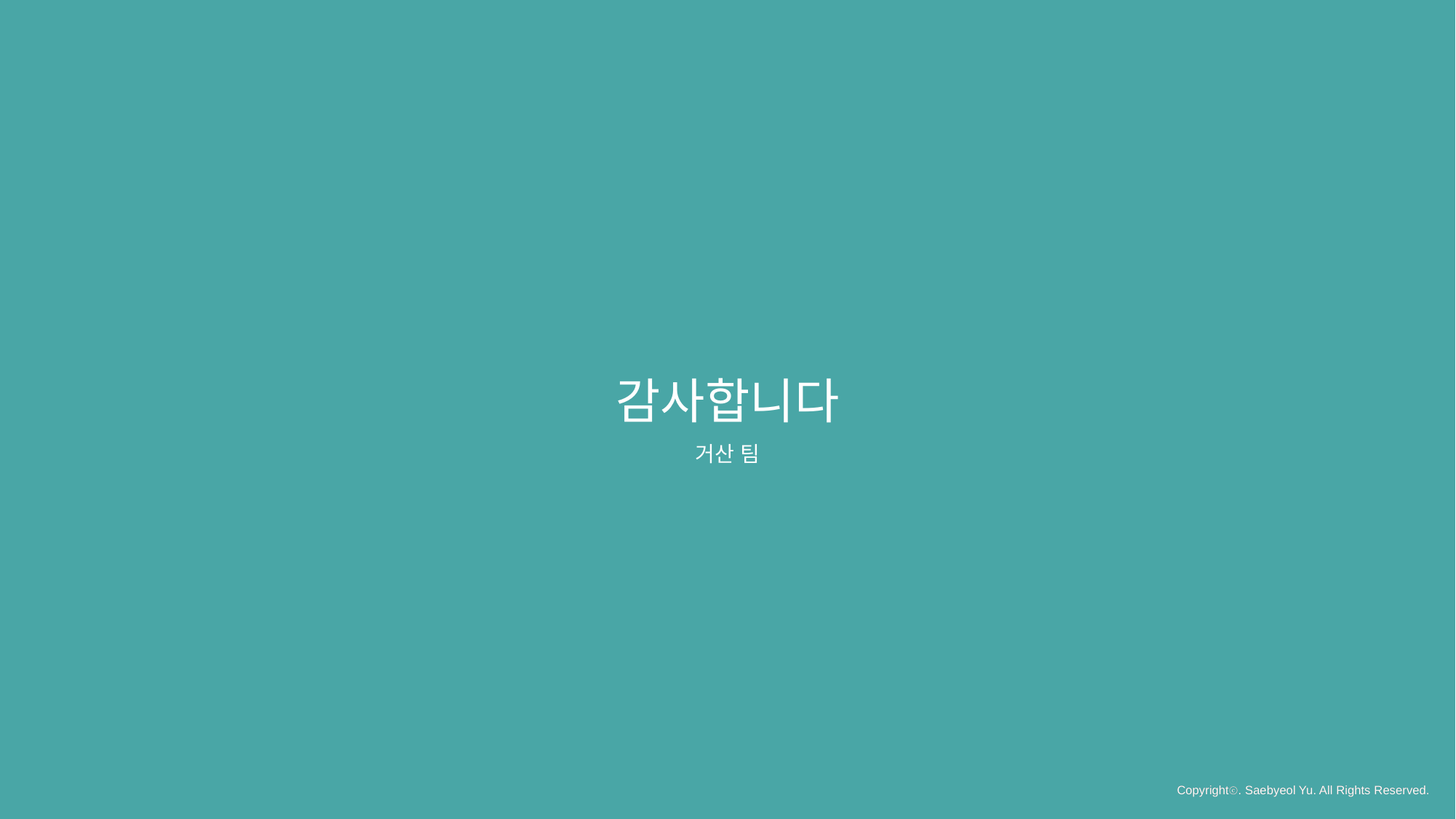

감사합니다
거산 팀
Copyrightⓒ. Saebyeol Yu. All Rights Reserved.